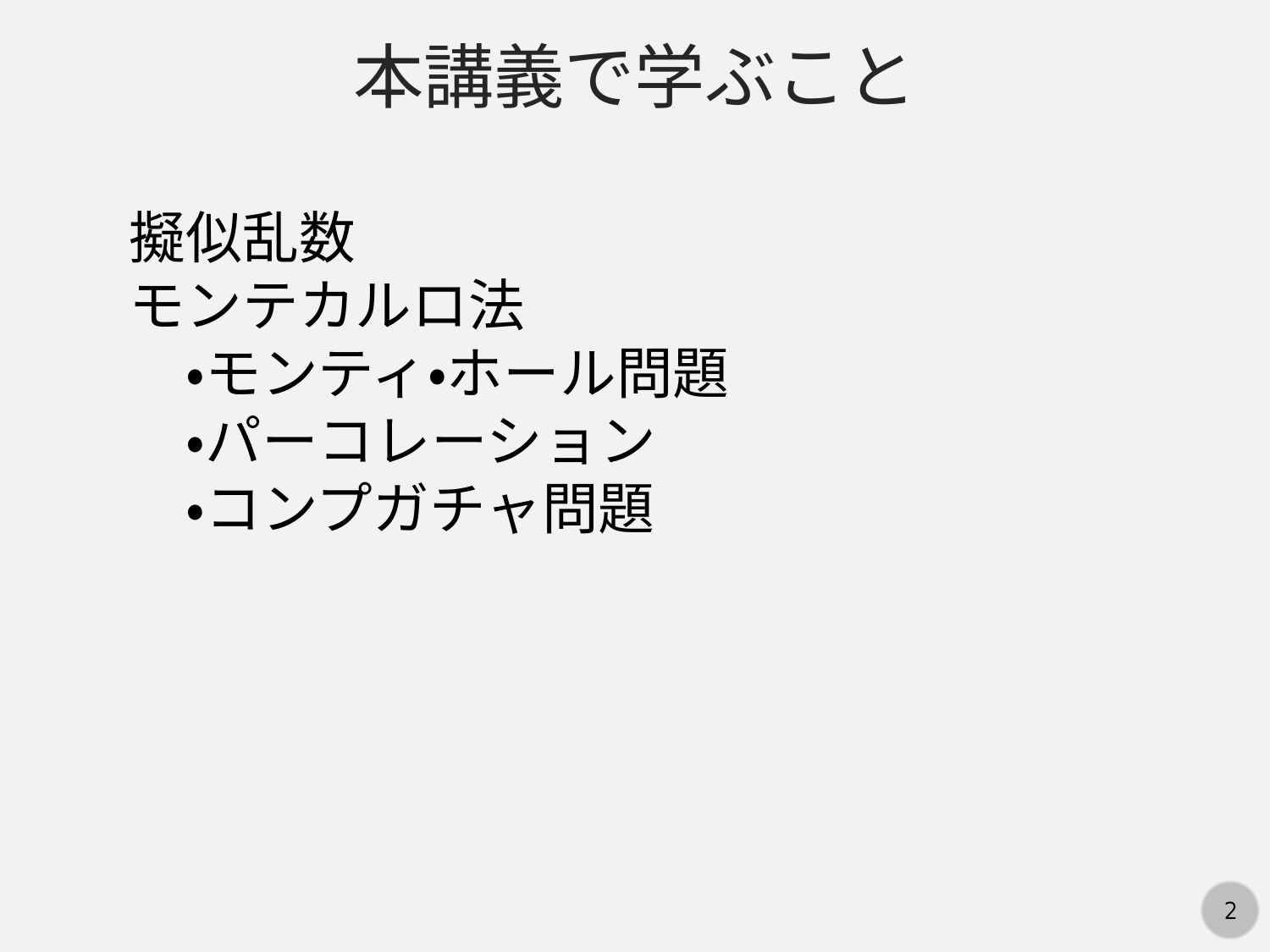

本講義で学ぶこと
擬似乱数
モンテカルロ法
　・モンティ・ホール問題
　・パーコレーション
　・コンプガチャ問題